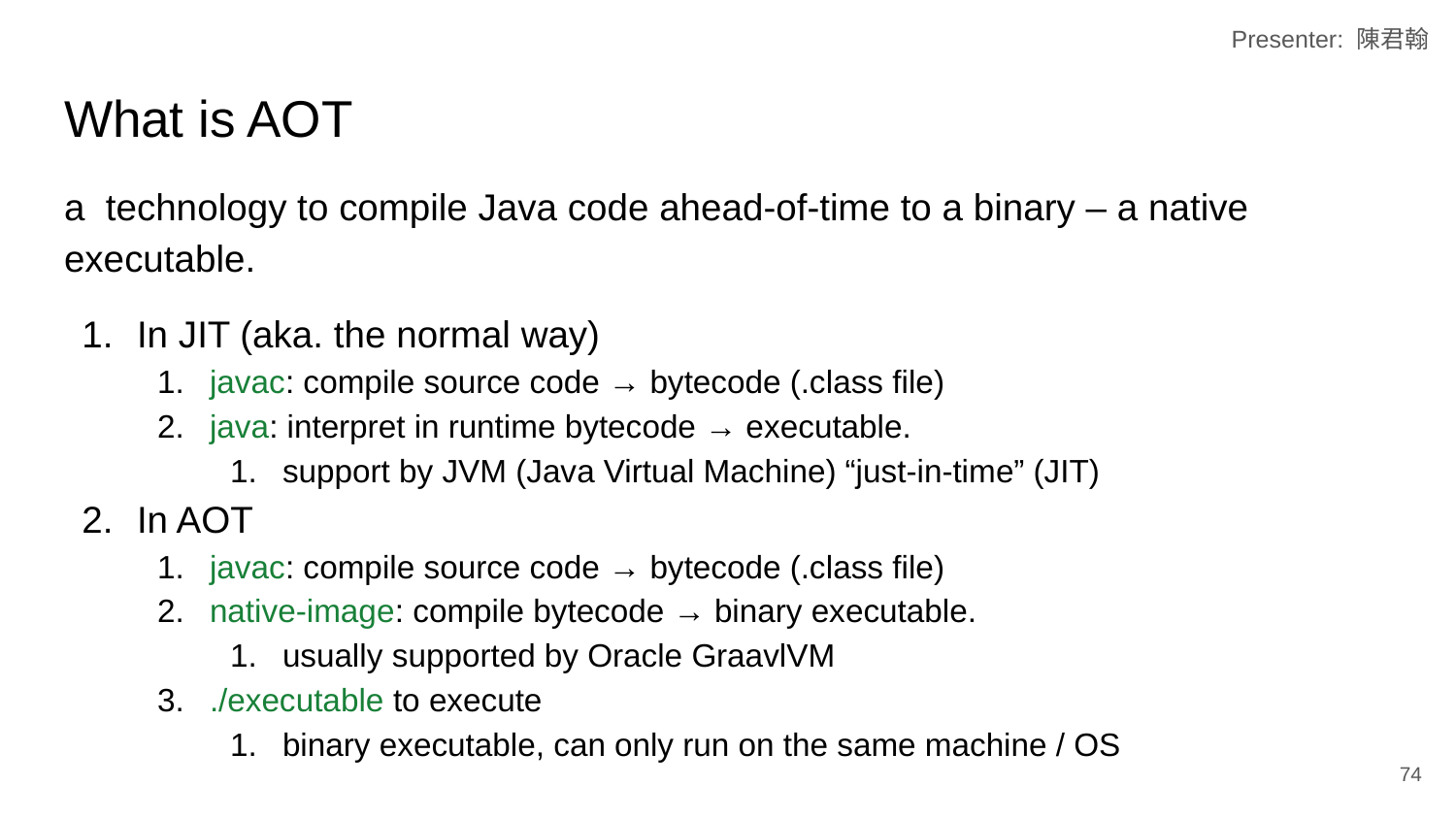

Presenter: 陳君翰
# What is AOT
a  technology to compile Java code ahead-of-time to a binary – a native executable.
In JIT (aka. the normal way)
javac: compile source code → bytecode (.class file)
java: interpret in runtime bytecode → executable.
support by JVM (Java Virtual Machine) “just-in-time” (JIT)
In AOT
javac: compile source code → bytecode (.class file)
native-image: compile bytecode → binary executable.
usually supported by Oracle GraavlVM
./executable to execute
binary executable, can only run on the same machine / OS
74